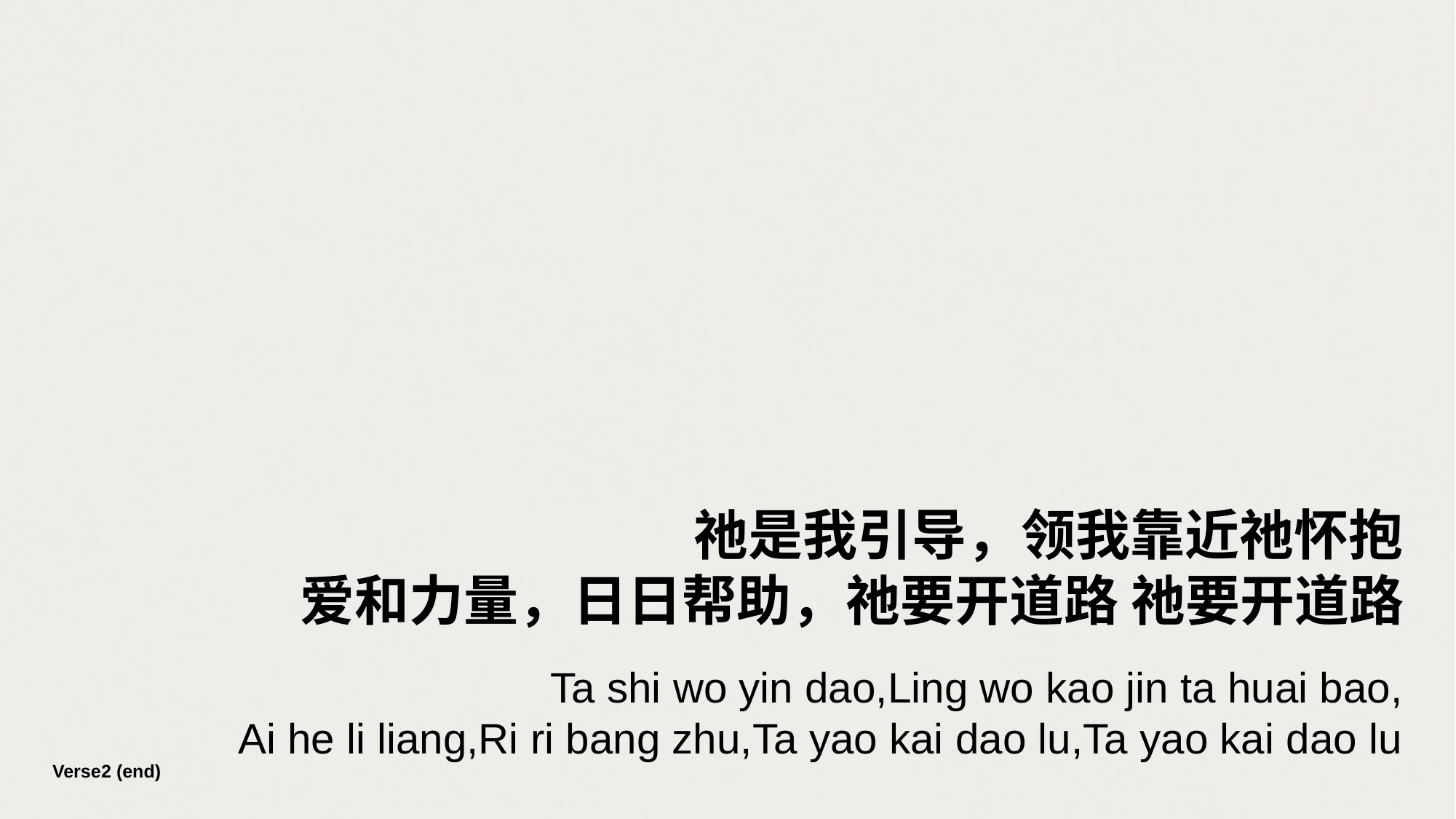

祂是我引导，领我靠近祂怀抱
爱和力量，日日帮助，祂要开道路 祂要开道路

Ta shi wo yin dao,Ling wo kao jin ta huai bao,
Ai he li liang,Ri ri bang zhu,Ta yao kai dao lu,Ta yao kai dao lu

Verse2 (end)